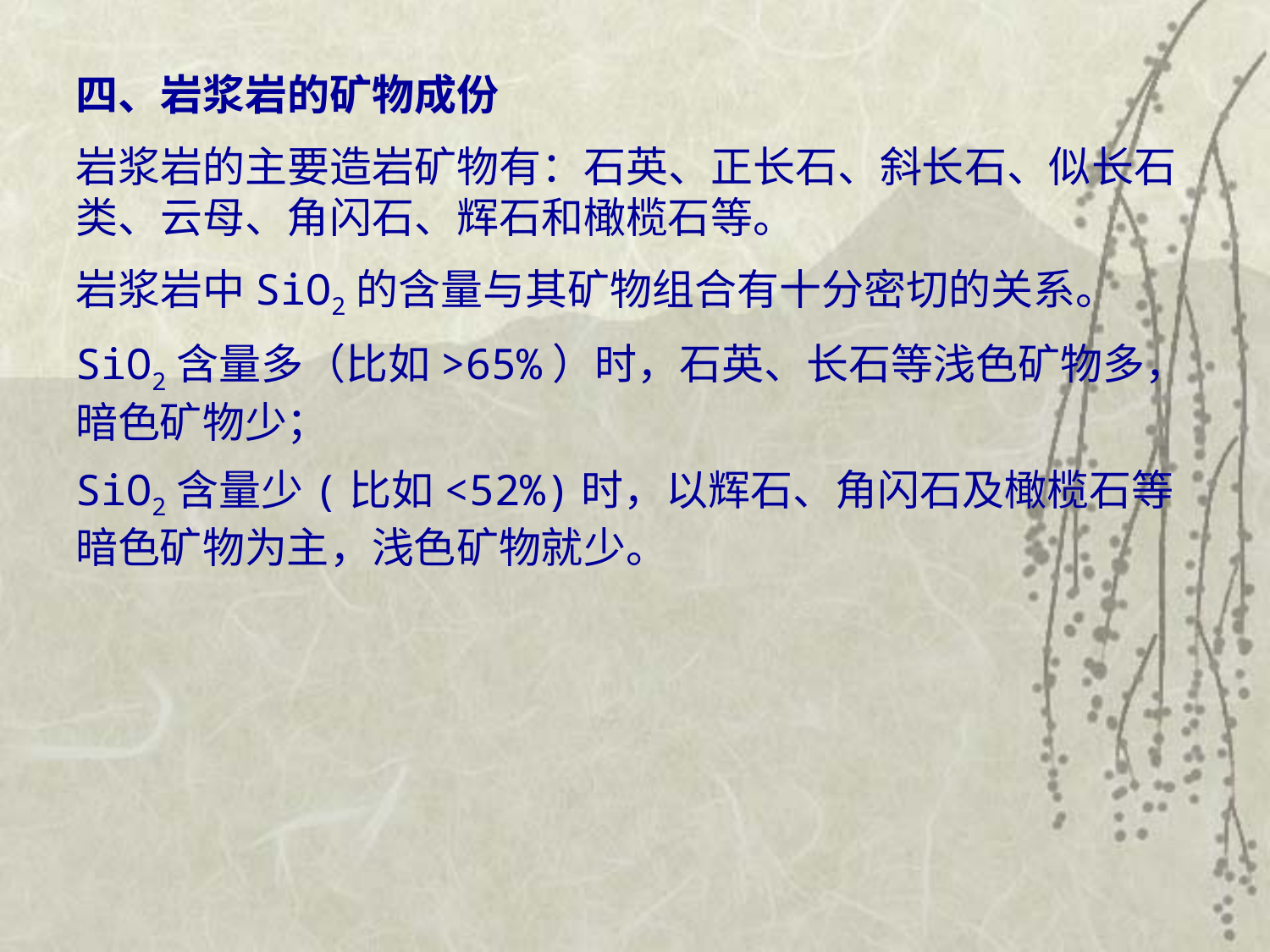

四、岩浆岩的矿物成份
岩浆岩的主要造岩矿物有：石英、正长石、斜长石、似长石类、云母、角闪石、辉石和橄榄石等。
岩浆岩中SiO2的含量与其矿物组合有十分密切的关系。
SiO2含量多（比如>65%）时，石英、长石等浅色矿物多，暗色矿物少；
SiO2含量少(比如<52%)时，以辉石、角闪石及橄榄石等暗色矿物为主，浅色矿物就少。